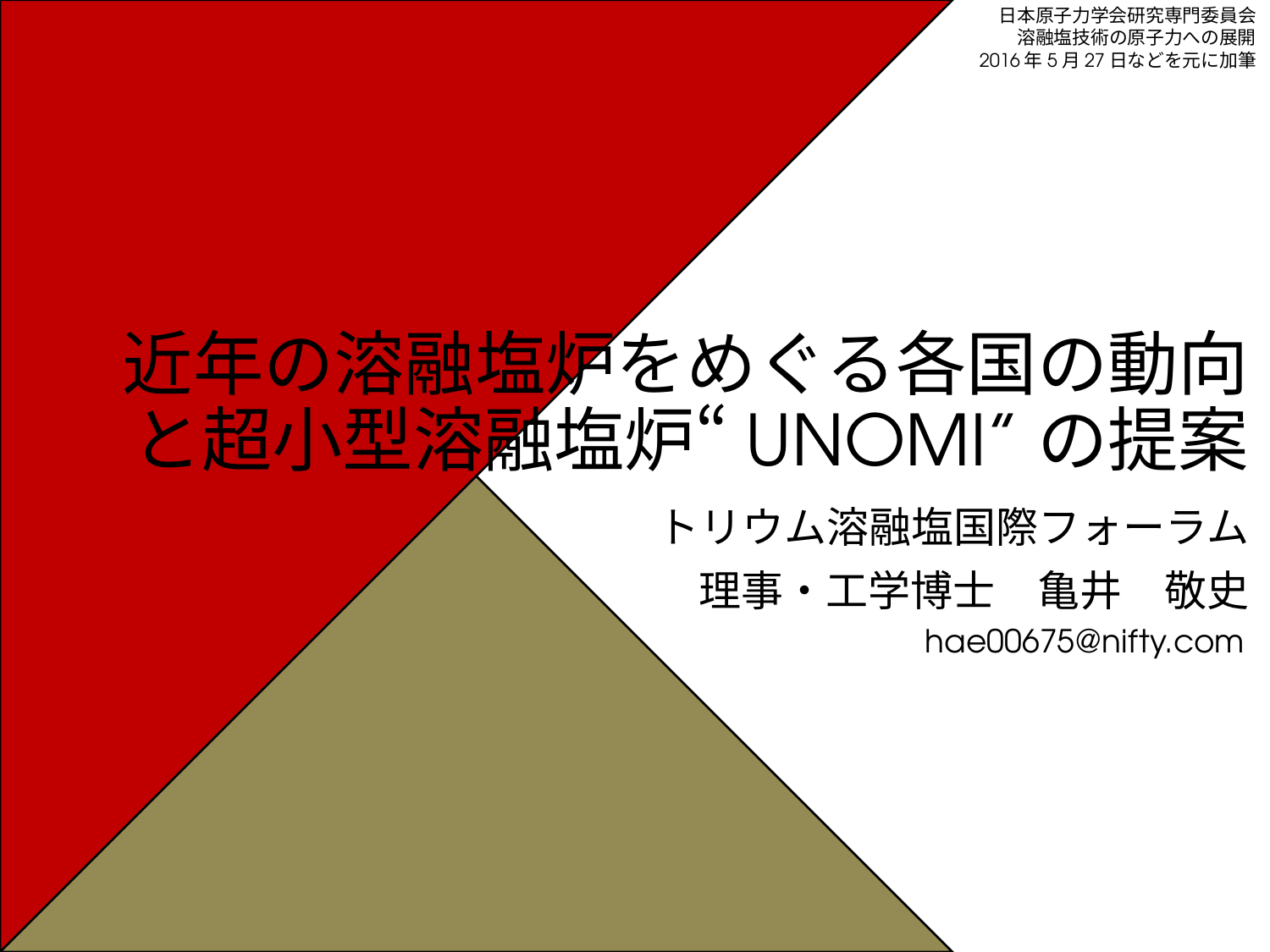

日本原子力学会研究専門委員会
溶融塩技術の原子力への展開
2016年5月27日などを元に加筆
# 近年の溶融塩炉をめぐる各国の動向と超小型溶融塩炉“UNOMI”の提案
トリウム溶融塩国際フォーラム
理事・工学博士　亀井　敬史
hae00675@nifty.com